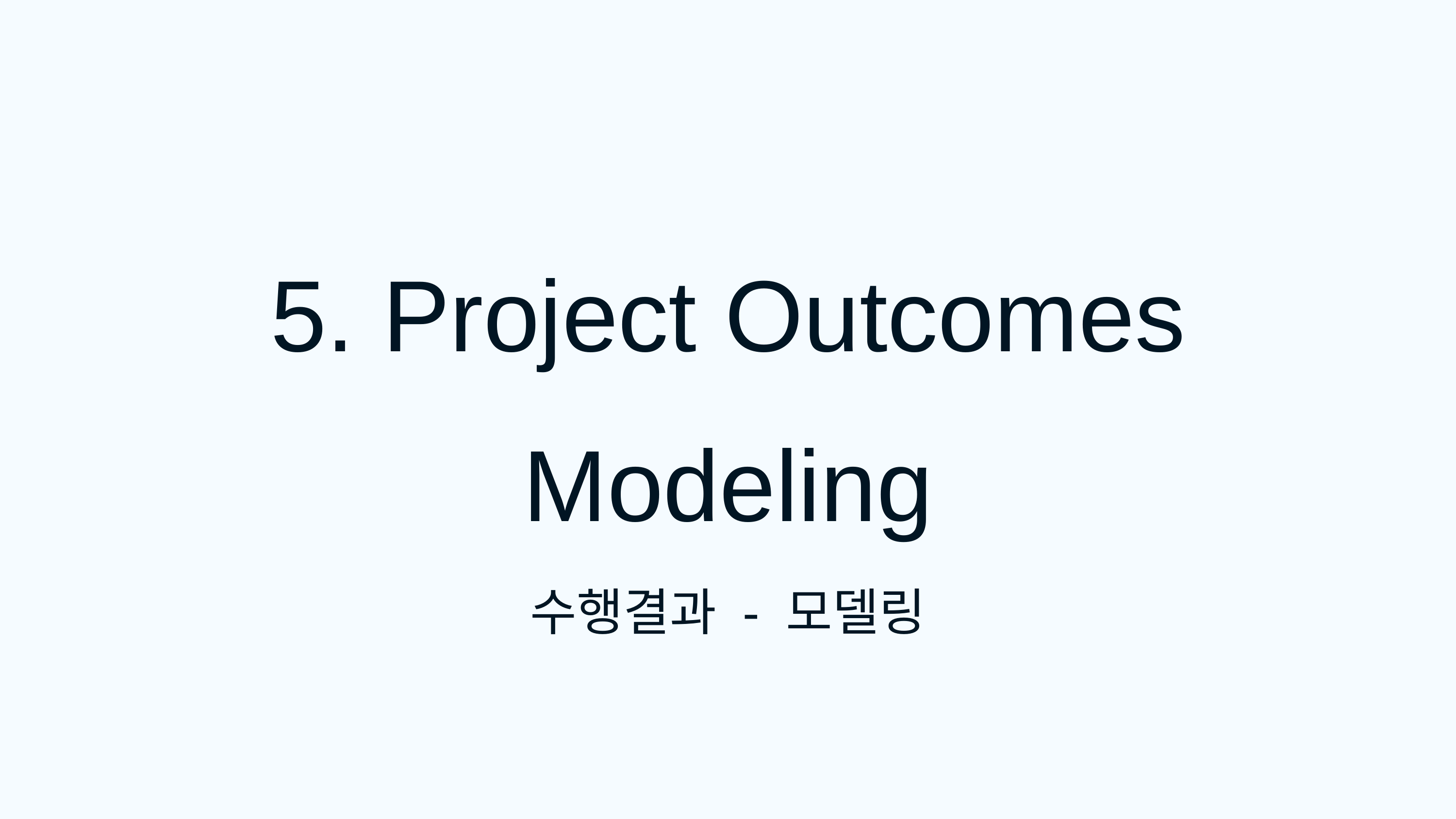

5. Project Outcomes
Modeling
수행결과 - 모델링